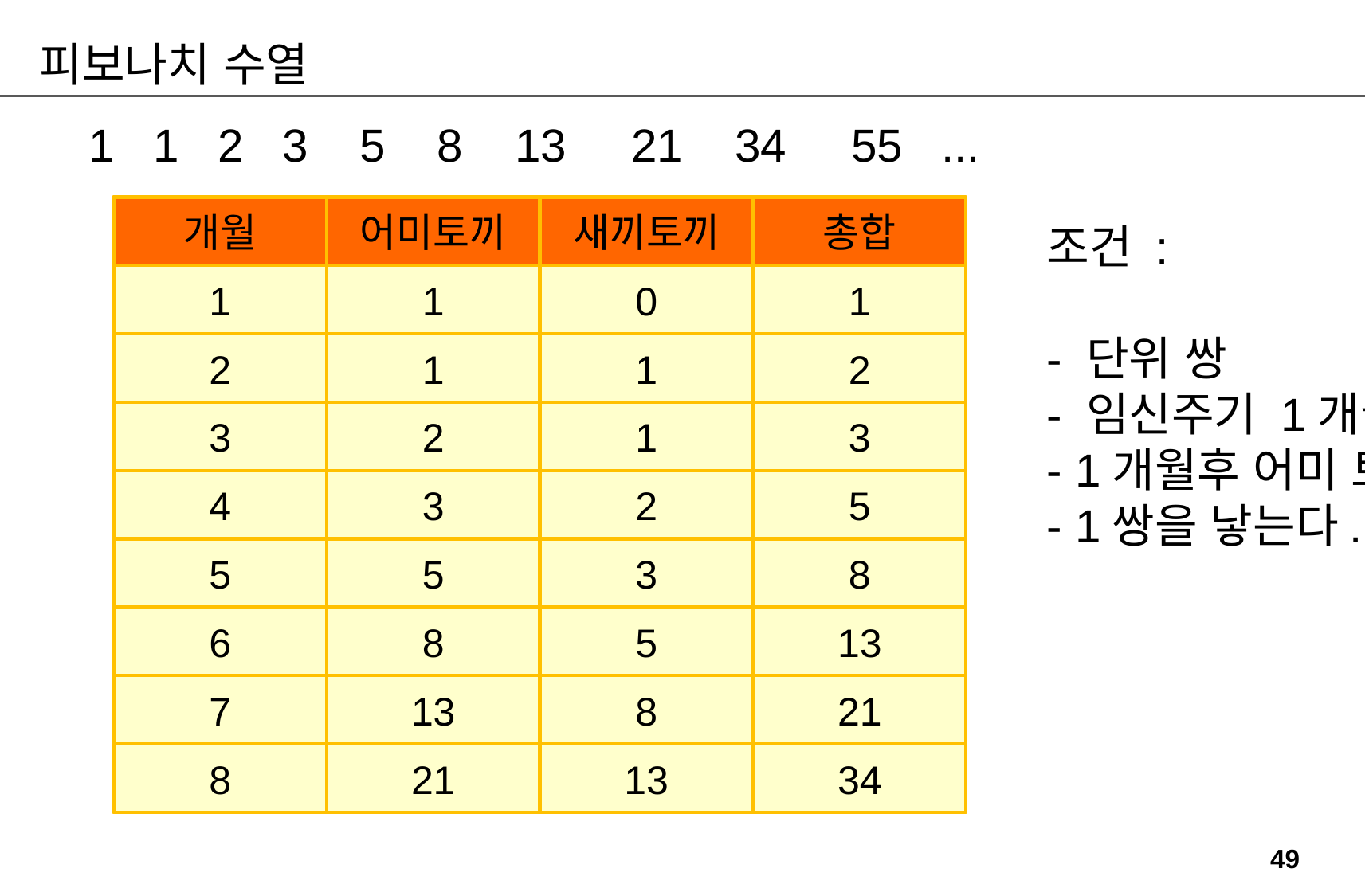

피보나치 수열
1   1   2   3    5    8    13     21    34     55   ...
개월
어미토끼
새끼토끼
총합
조건 :

- 단위 쌍
- 임신주기 1개월
- 1개월후 어미 토끼가 됨
- 1쌍을 낳는다.
1
1
0
1
2
1
1
2
3
2
1
3
4
3
2
5
5
5
3
8
6
8
5
13
7
13
8
21
8
21
13
34